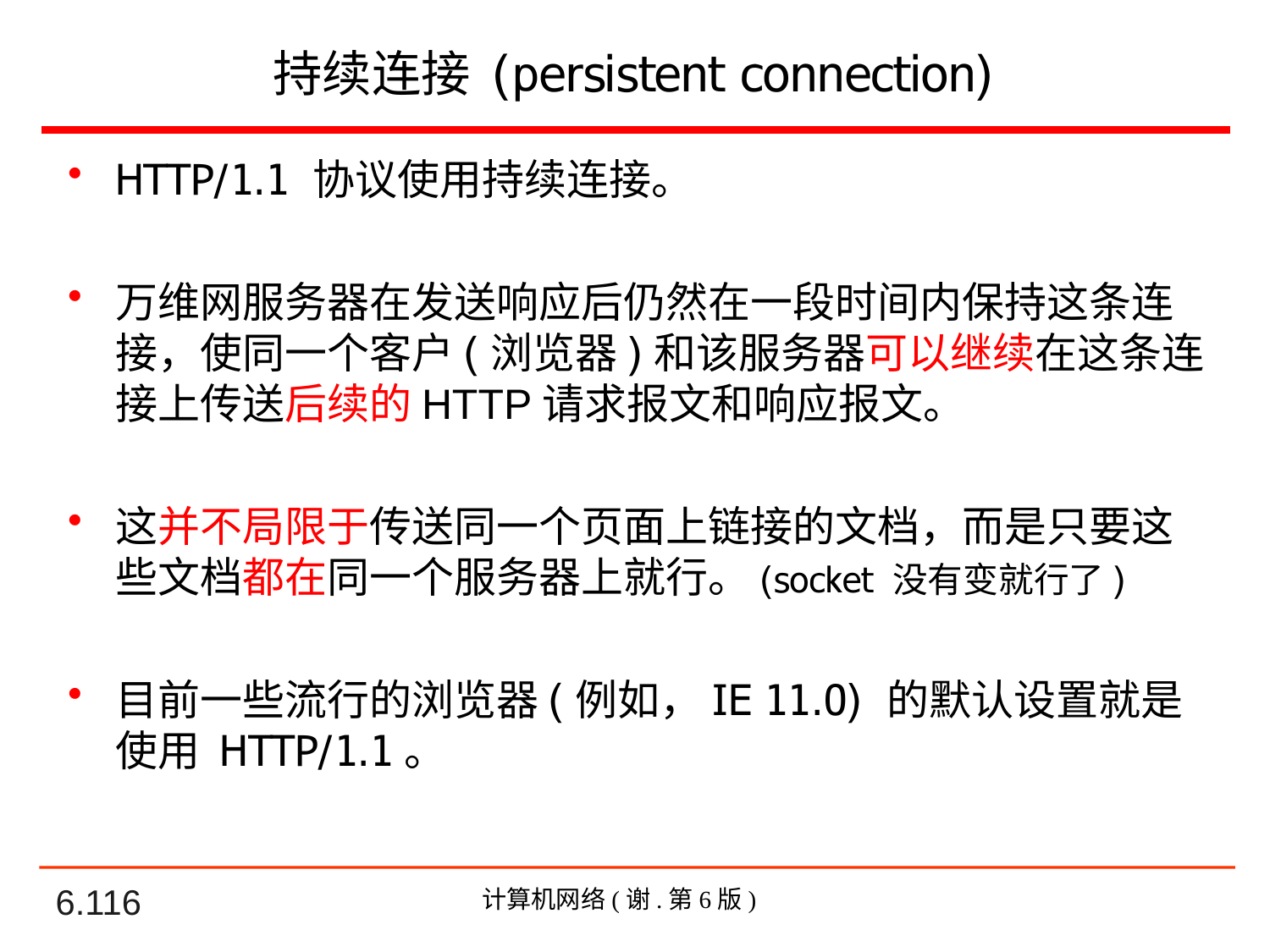

# 持续连接 (persistent connection)
HTTP/1.1 协议使用持续连接。

万维网服务器在发送响应后仍然在一段时间内保持这条连接，使同一个客户(浏览器)和该服务器可以继续在这条连接上传送后续的HTTP请求报文和响应报文。

这并不局限于传送同一个页面上链接的文档，而是只要这些文档都在同一个服务器上就行。(socket 没有变就行了)

目前一些流行的浏览器(例如，IE 11.0) 的默认设置就是使用 HTTP/1.1。